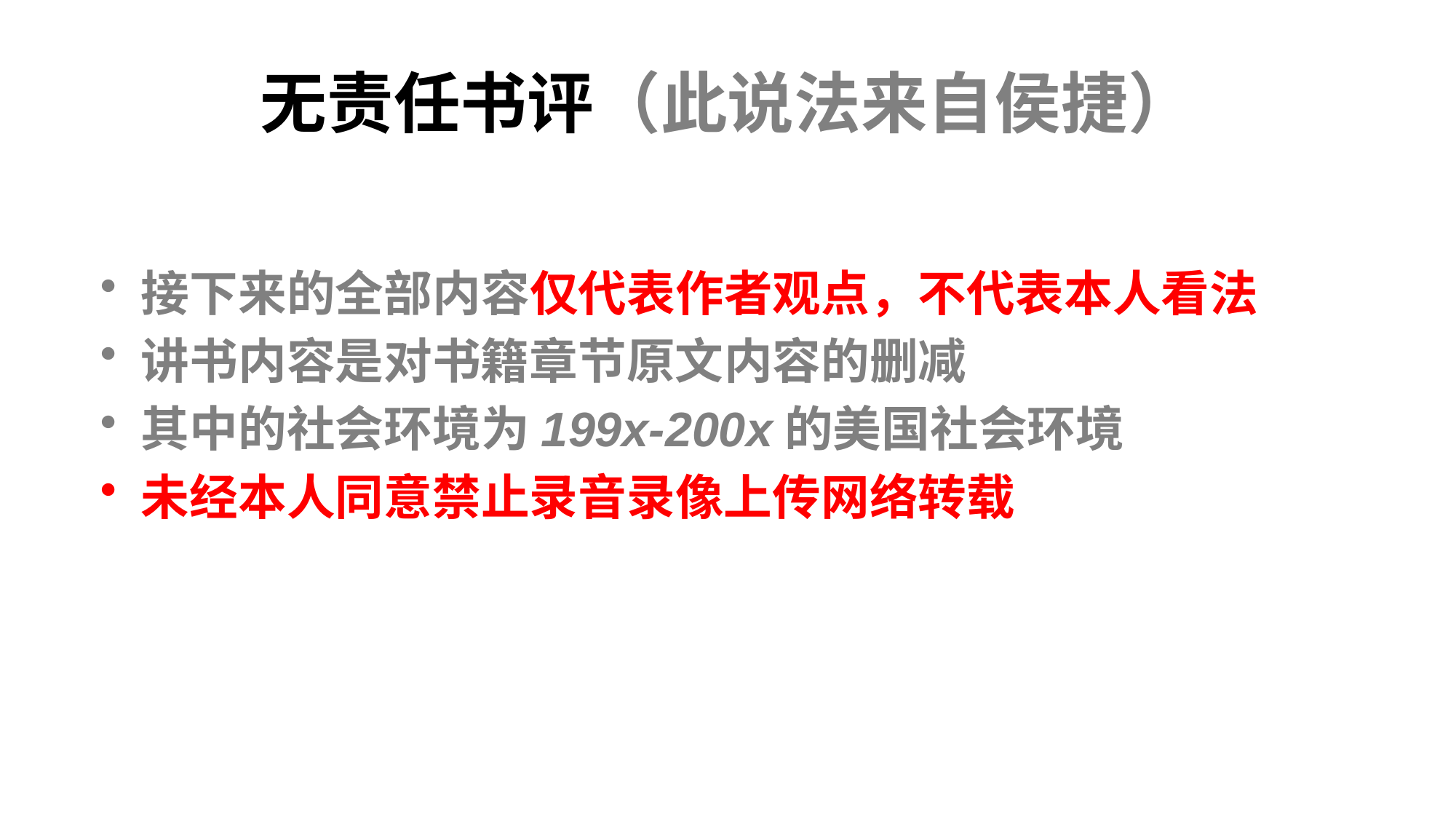

# 无责任书评（此说法来自侯捷）
接下来的全部内容仅代表作者观点，不代表本人看法
讲书内容是对书籍章节原文内容的删减
其中的社会环境为199x-200x的美国社会环境
未经本人同意禁止录音录像上传网络转载